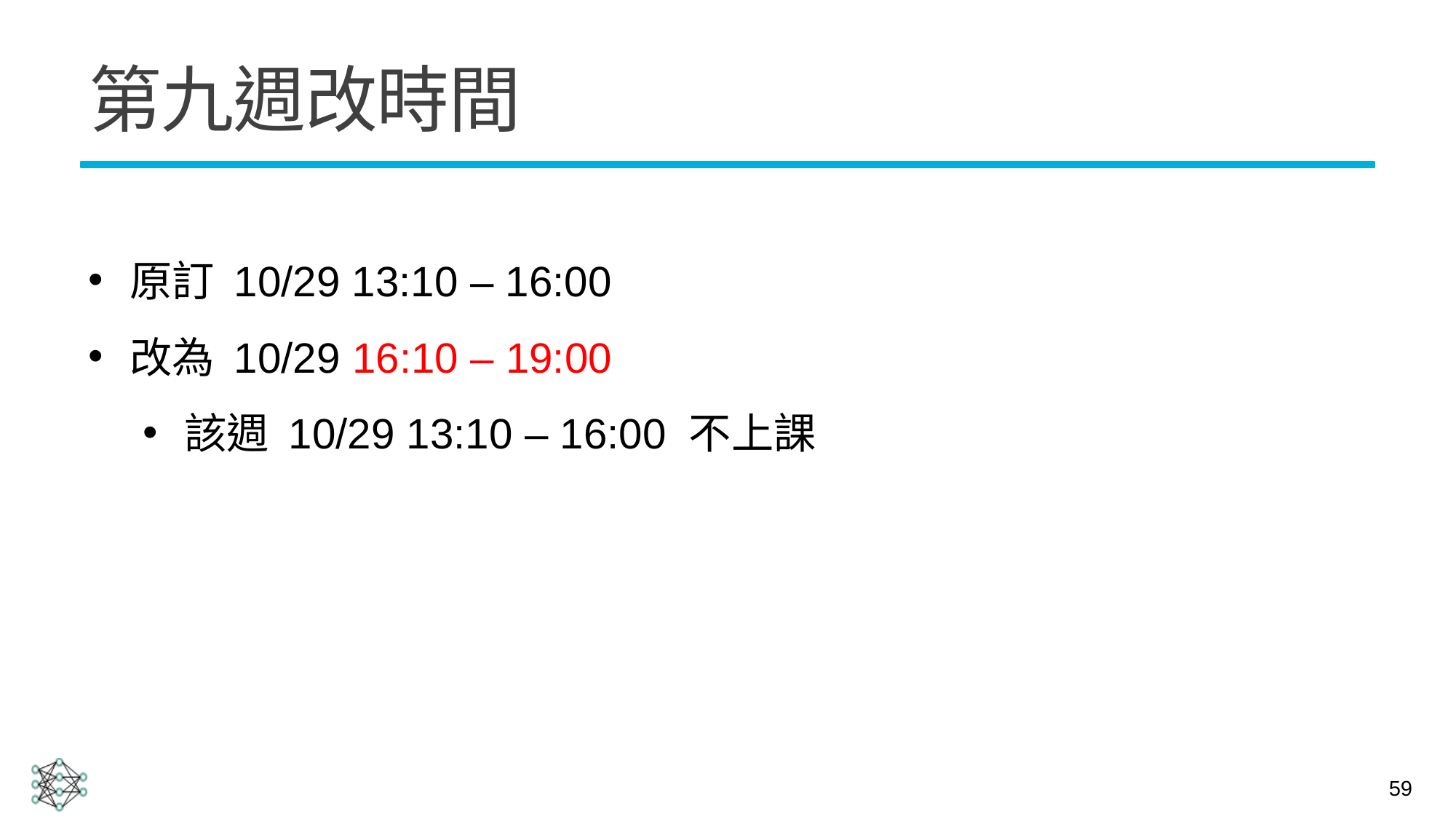

# 第九週改時間
原訂 10/29 13:10 – 16:00
改為 10/29 16:10 – 19:00
該週 10/29 13:10 – 16:00 不上課

59